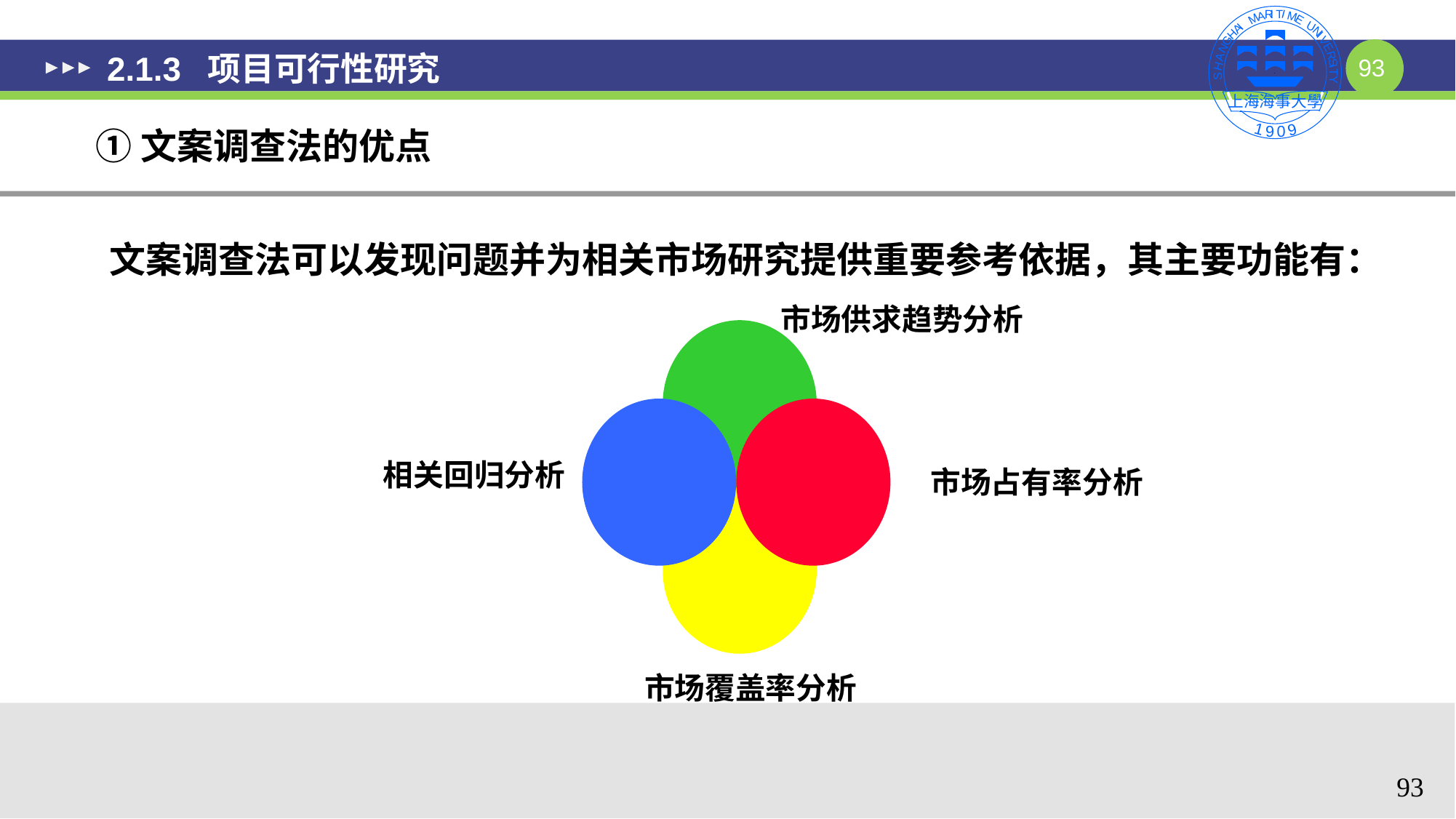

# 2.1.3  项目可行性研究
①文案调查法的优点

      文案调查法可以发现问题并为相关市场研究提供重要参考依据，其主要功能有：
市场供求趋势分析

相关回归分析
市场占有率分析

市场覆盖率分析

93
93